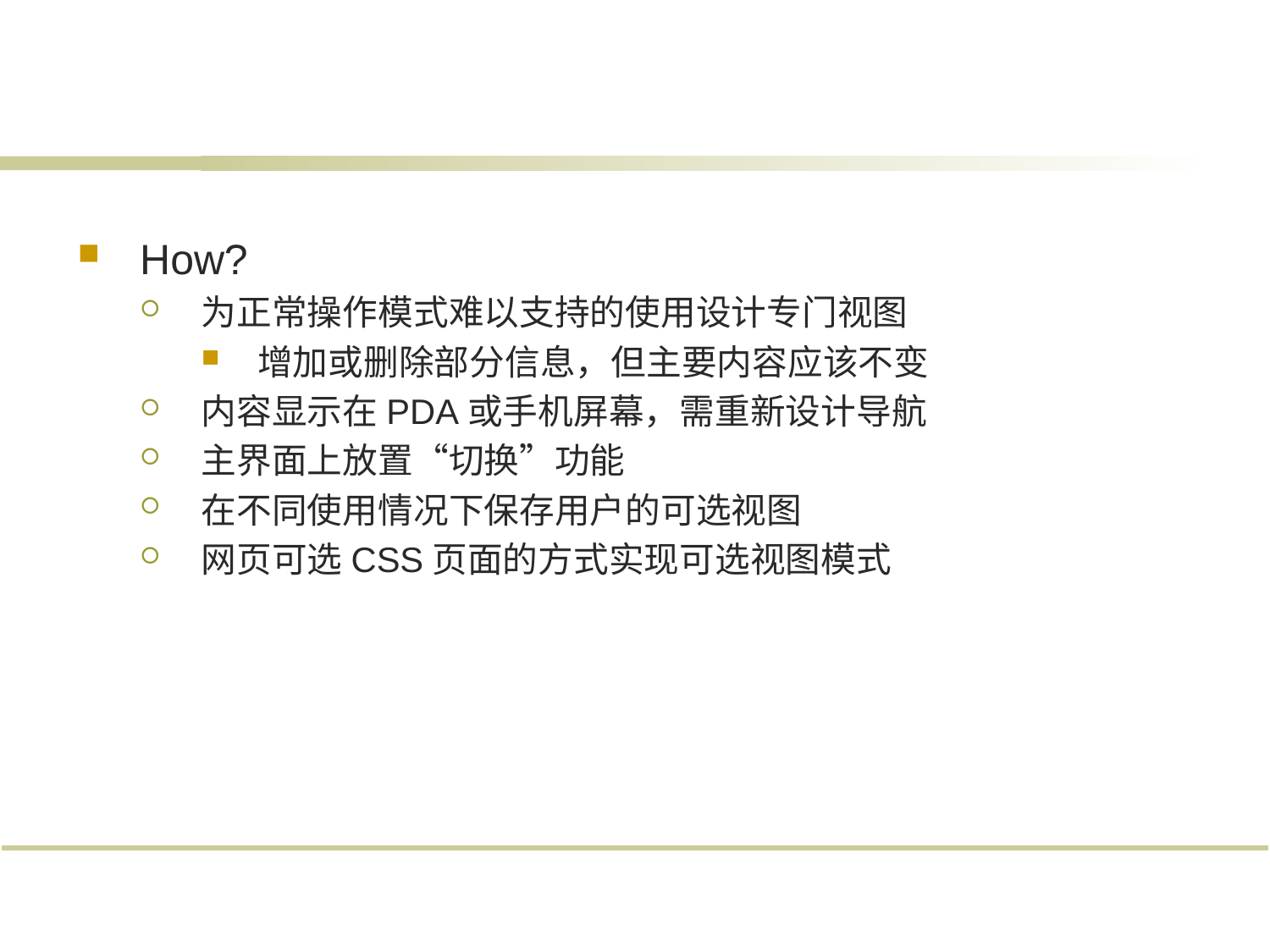

#
How?
为正常操作模式难以支持的使用设计专门视图
增加或删除部分信息，但主要内容应该不变
内容显示在PDA或手机屏幕，需重新设计导航
主界面上放置“切换”功能
在不同使用情况下保存用户的可选视图
网页可选CSS页面的方式实现可选视图模式